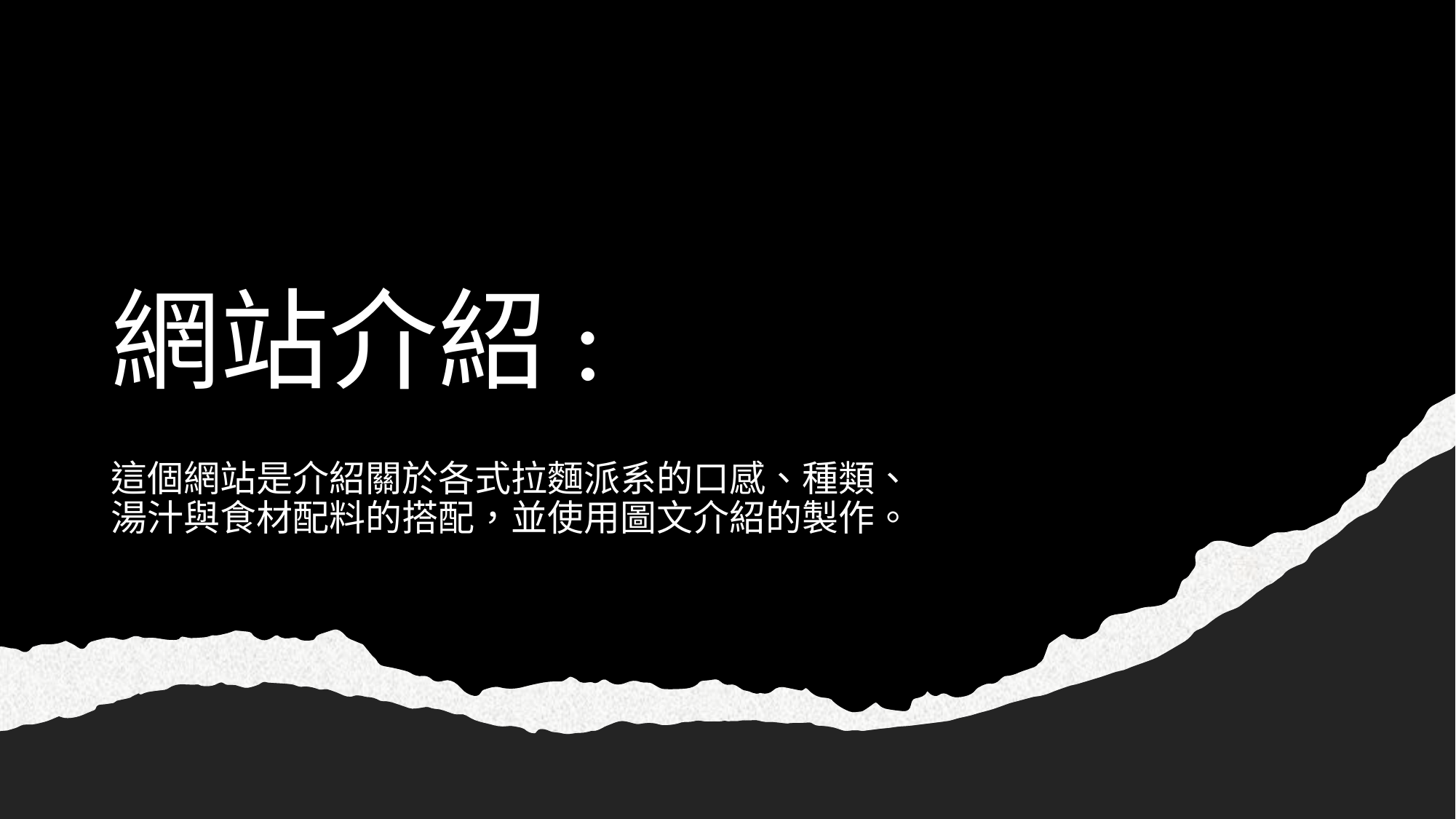

# 網站介紹:

這個網站是介紹關於各式拉麵派系的口感、種類、湯汁與食材配料的搭配，並使用圖文介紹的製作。